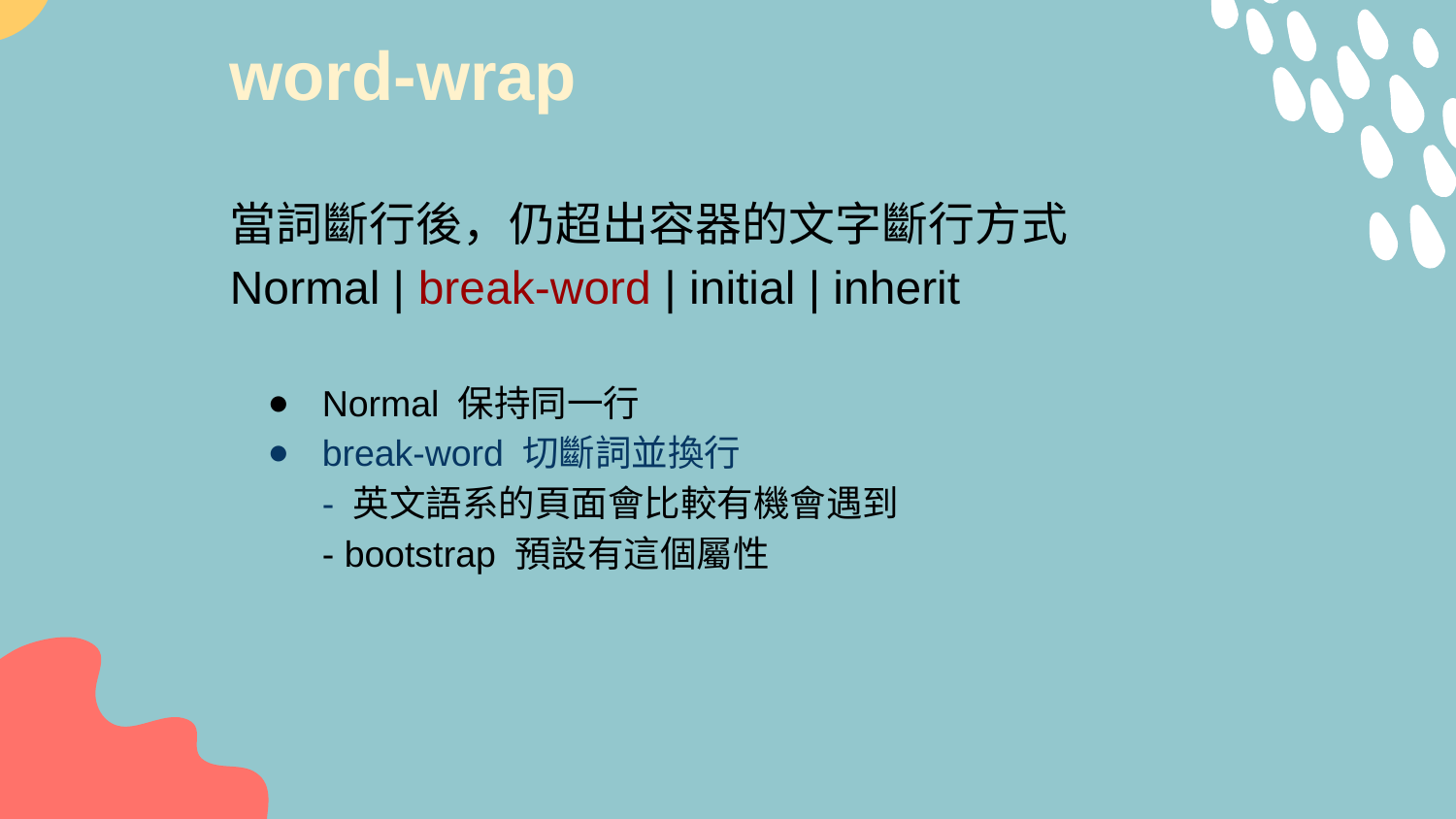

# word-wrap

當詞斷行後，仍超出容器的文字斷行方式
Normal | break-word | initial | inherit
Normal 保持同一行
break-word 切斷詞並換行
- 英文語系的頁面會比較有機會遇到
- bootstrap 預設有這個屬性